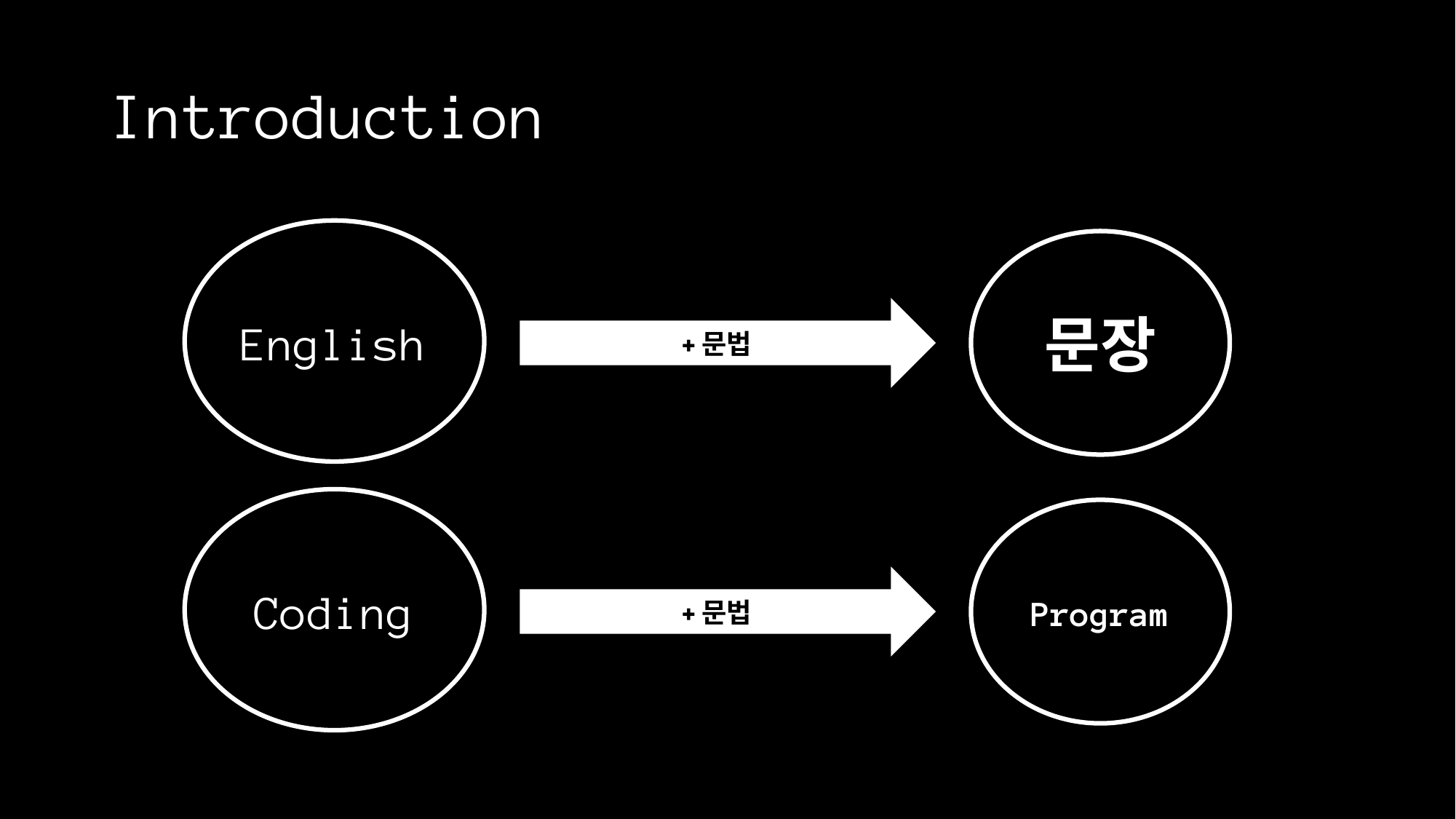

# Introduction
English
문장
+문법
Coding
Program
+문법